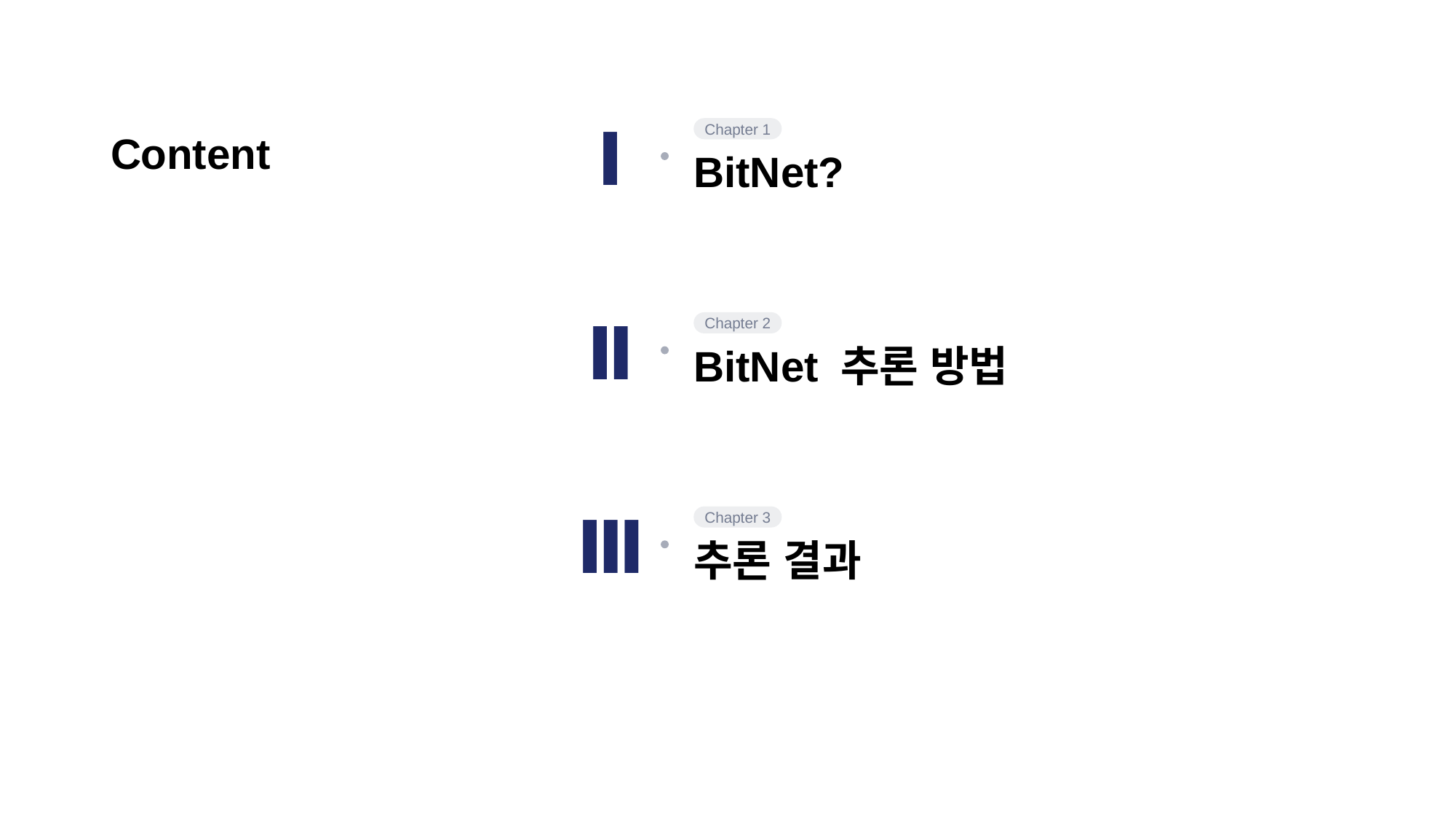

Ⅰ
Chapter 1
BitNet?
Content

Ⅱ
Chapter 2
BitNet 추론 방법

Ⅲ
Chapter 3
추론 결과